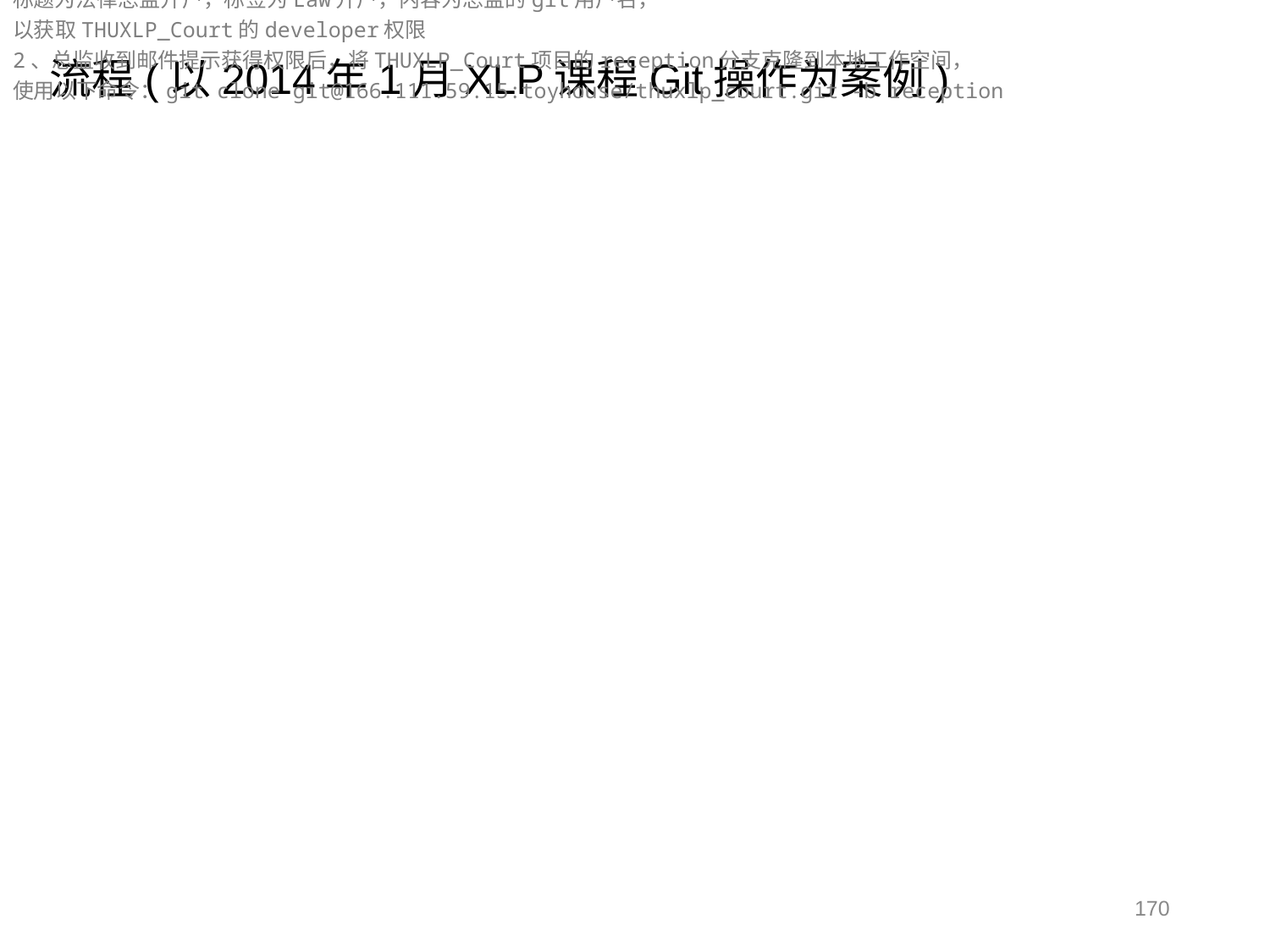

流程(以2014年1月XLP课程Git操作为案例)
开户
1、各个团队的法律总监（以下简称总监）在GITLAB网页上找到THUXLP_Court项目，
向挑战方管理团队的法官李智发送issue，
标题为法律总监开户，标签为Law开户，内容为总监的git用户名，
以获取THUXLP_Court的developer权限
2、总监收到邮件提示获得权限后，将THUXLP_Court项目的reception分支克隆到本地工作空间，
使用以下命令：git clone git@166.111.59.15:toyhouse/thuxlp_court.git -b reception
170